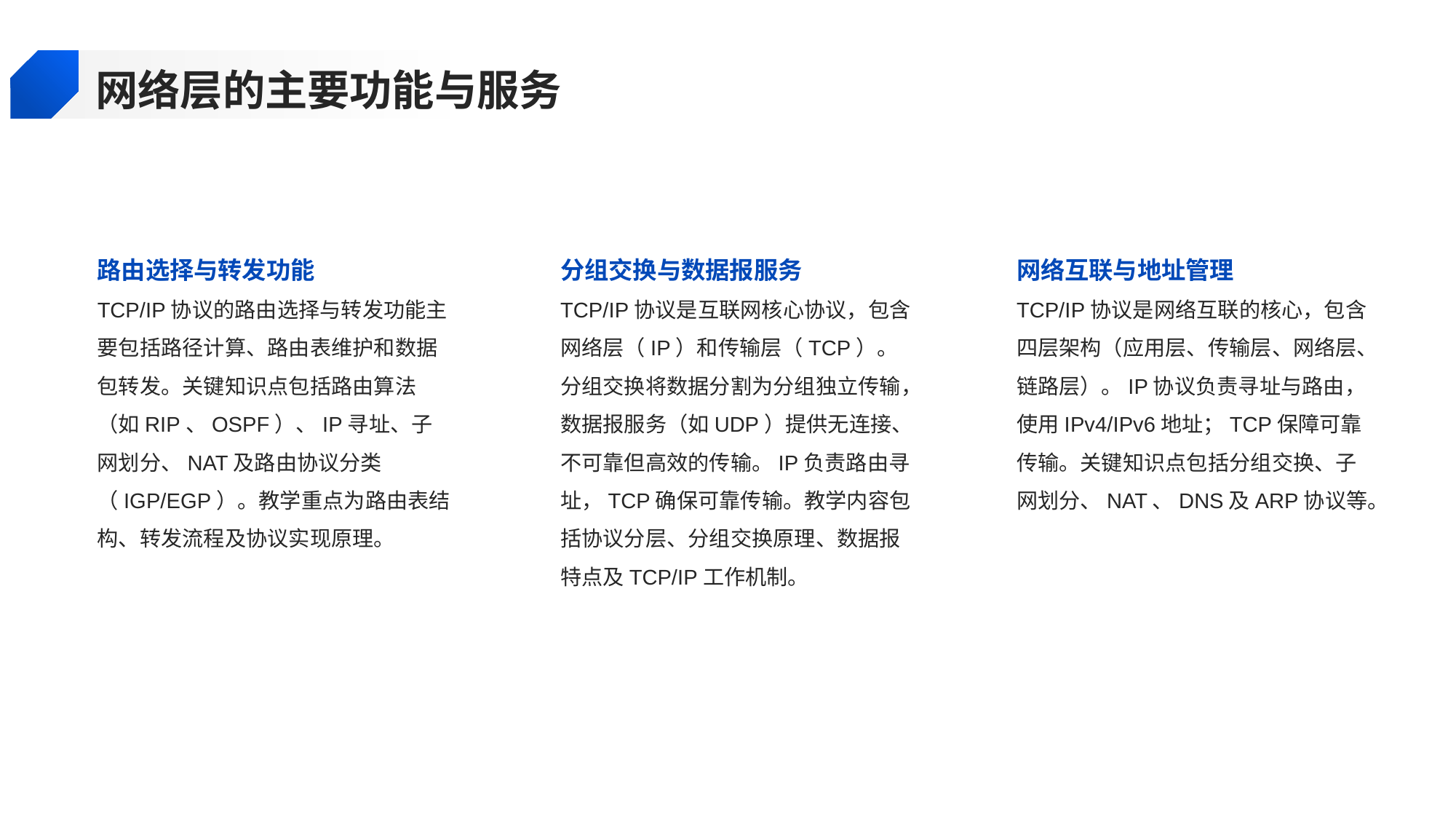

网络层的主要功能与服务
路由选择与转发功能
分组交换与数据报服务
网络互联与地址管理
TCP/IP协议的路由选择与转发功能主要包括路径计算、路由表维护和数据包转发。关键知识点包括路由算法（如RIP、OSPF）、IP寻址、子网划分、NAT及路由协议分类（IGP/EGP）。教学重点为路由表结构、转发流程及协议实现原理。
TCP/IP协议是互联网核心协议，包含网络层（IP）和传输层（TCP）。分组交换将数据分割为分组独立传输，数据报服务（如UDP）提供无连接、不可靠但高效的传输。IP负责路由寻址，TCP确保可靠传输。教学内容包括协议分层、分组交换原理、数据报特点及TCP/IP工作机制。
TCP/IP协议是网络互联的核心，包含四层架构（应用层、传输层、网络层、链路层）。IP协议负责寻址与路由，使用IPv4/IPv6地址；TCP保障可靠传输。关键知识点包括分组交换、子网划分、NAT、DNS及ARP协议等。